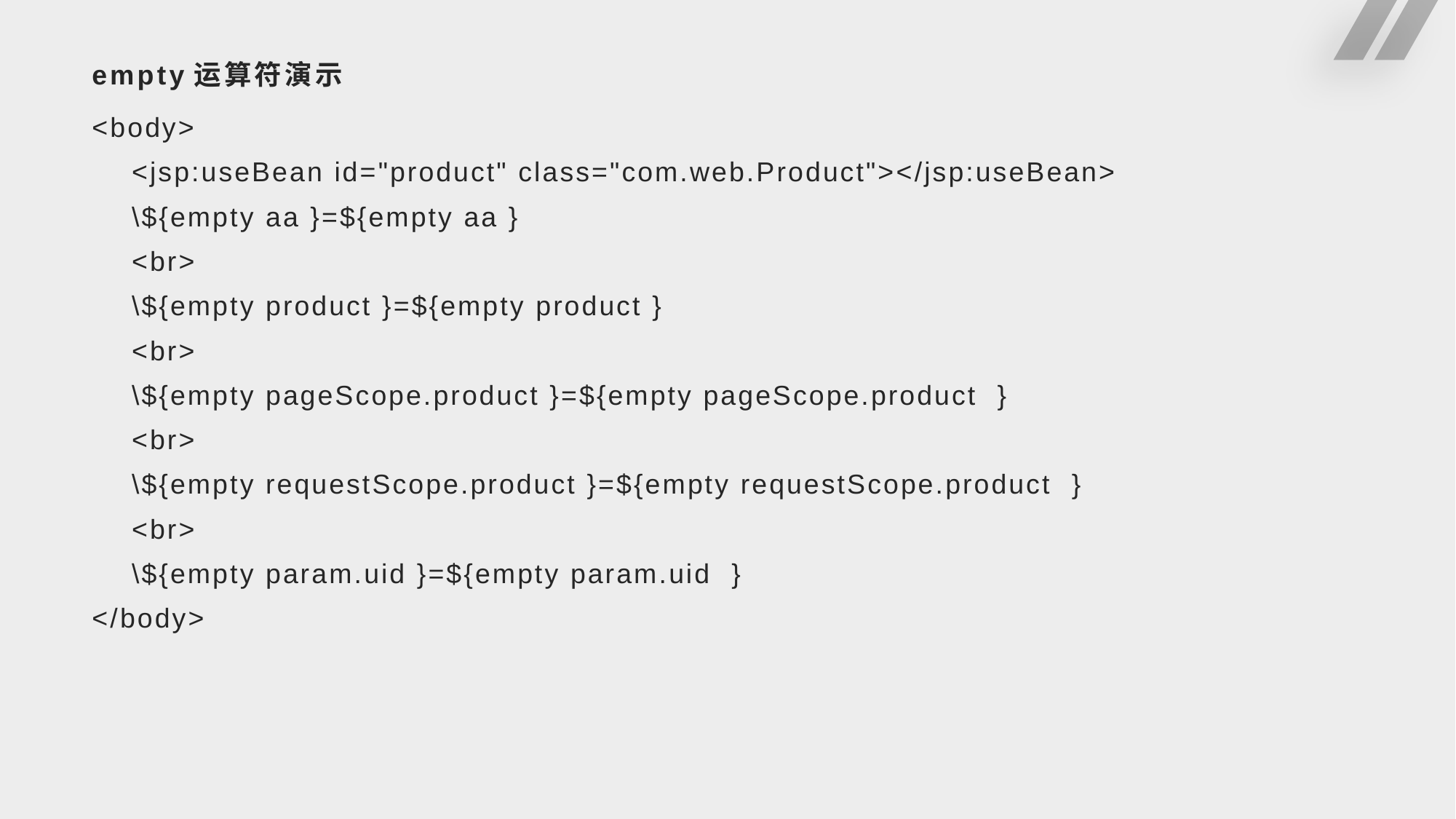

# empty运算符演示
<body>
    <jsp:useBean id="product" class="com.web.Product"></jsp:useBean>
    \${empty aa }=${empty aa }
    <br>
    \${empty product }=${empty product }
    <br>
    \${empty pageScope.product }=${empty pageScope.product  }
    <br>
    \${empty requestScope.product }=${empty requestScope.product  }
    <br>
    \${empty param.uid }=${empty param.uid  }
</body>